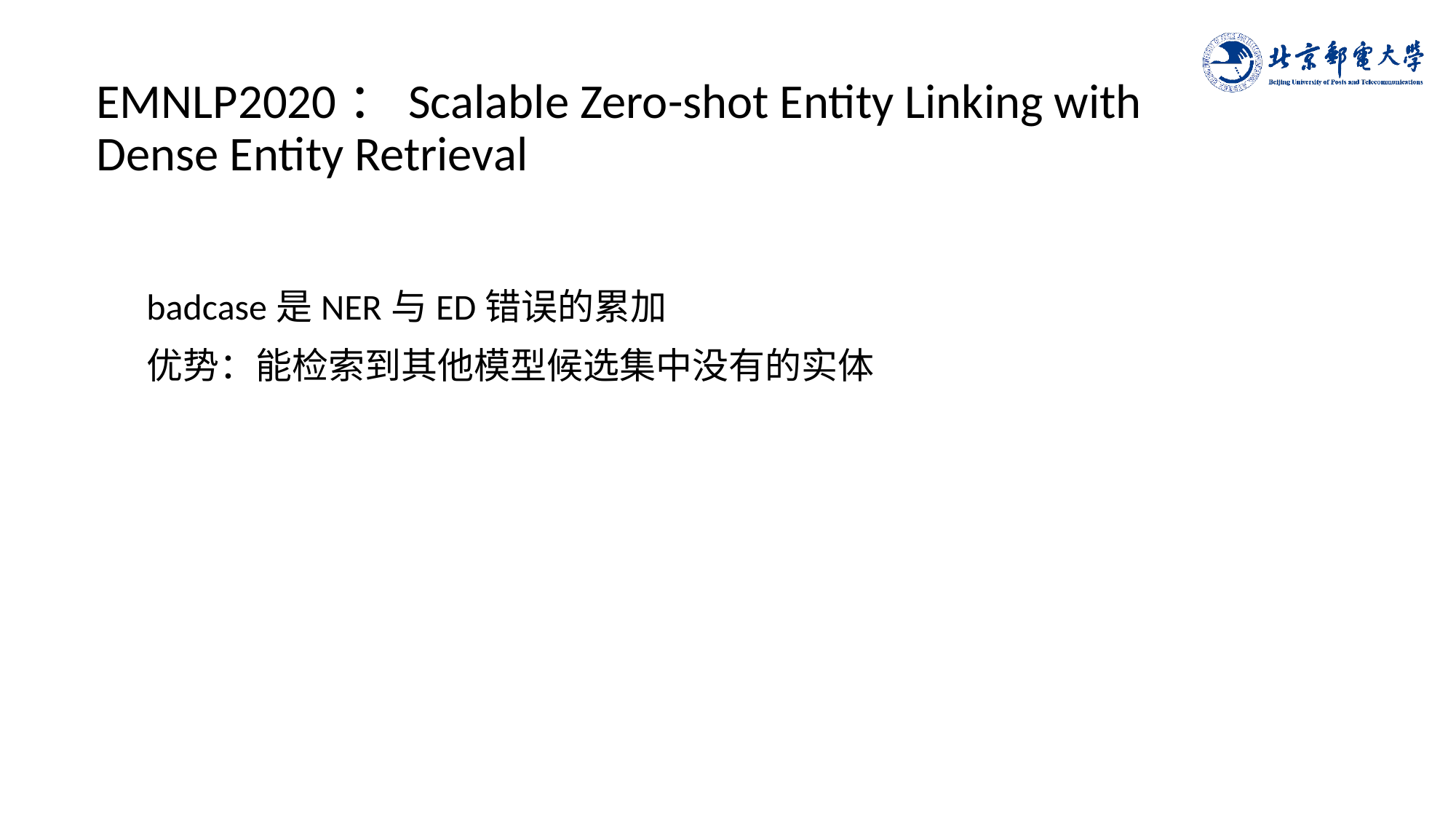

# EMNLP2020：Scalable Zero-shot Entity Linking with Dense Entity Retrieval
badcase是NER与ED错误的累加
优势：能检索到其他模型候选集中没有的实体